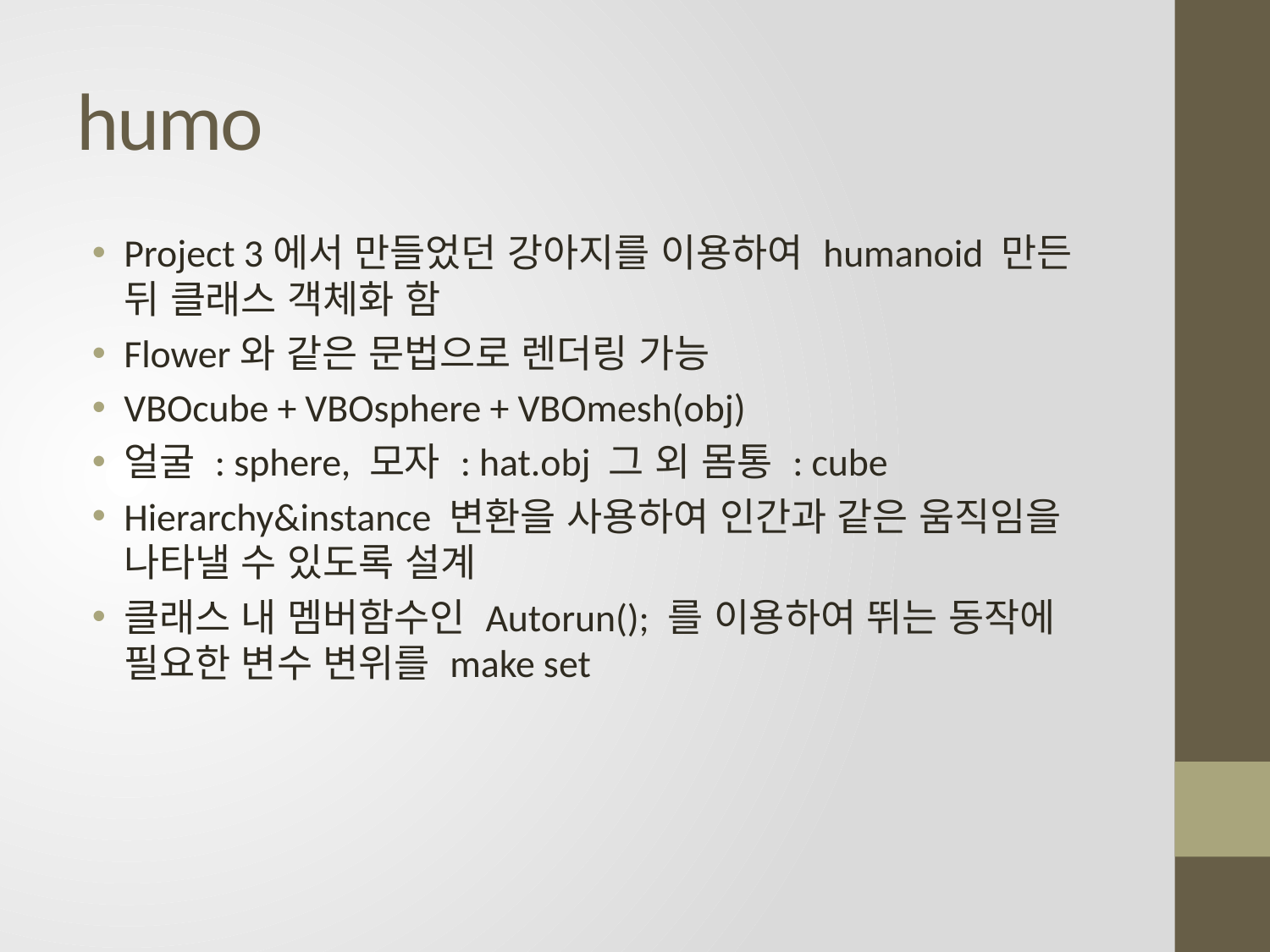

# humo
Project 3에서 만들었던 강아지를 이용하여 humanoid 만든 뒤 클래스 객체화 함
Flower와 같은 문법으로 렌더링 가능
VBOcube + VBOsphere + VBOmesh(obj)
얼굴 : sphere, 모자 : hat.obj 그 외 몸통 : cube
Hierarchy&instance 변환을 사용하여 인간과 같은 움직임을 나타낼 수 있도록 설계
클래스 내 멤버함수인 Autorun(); 를 이용하여 뛰는 동작에 필요한 변수 변위를 make set